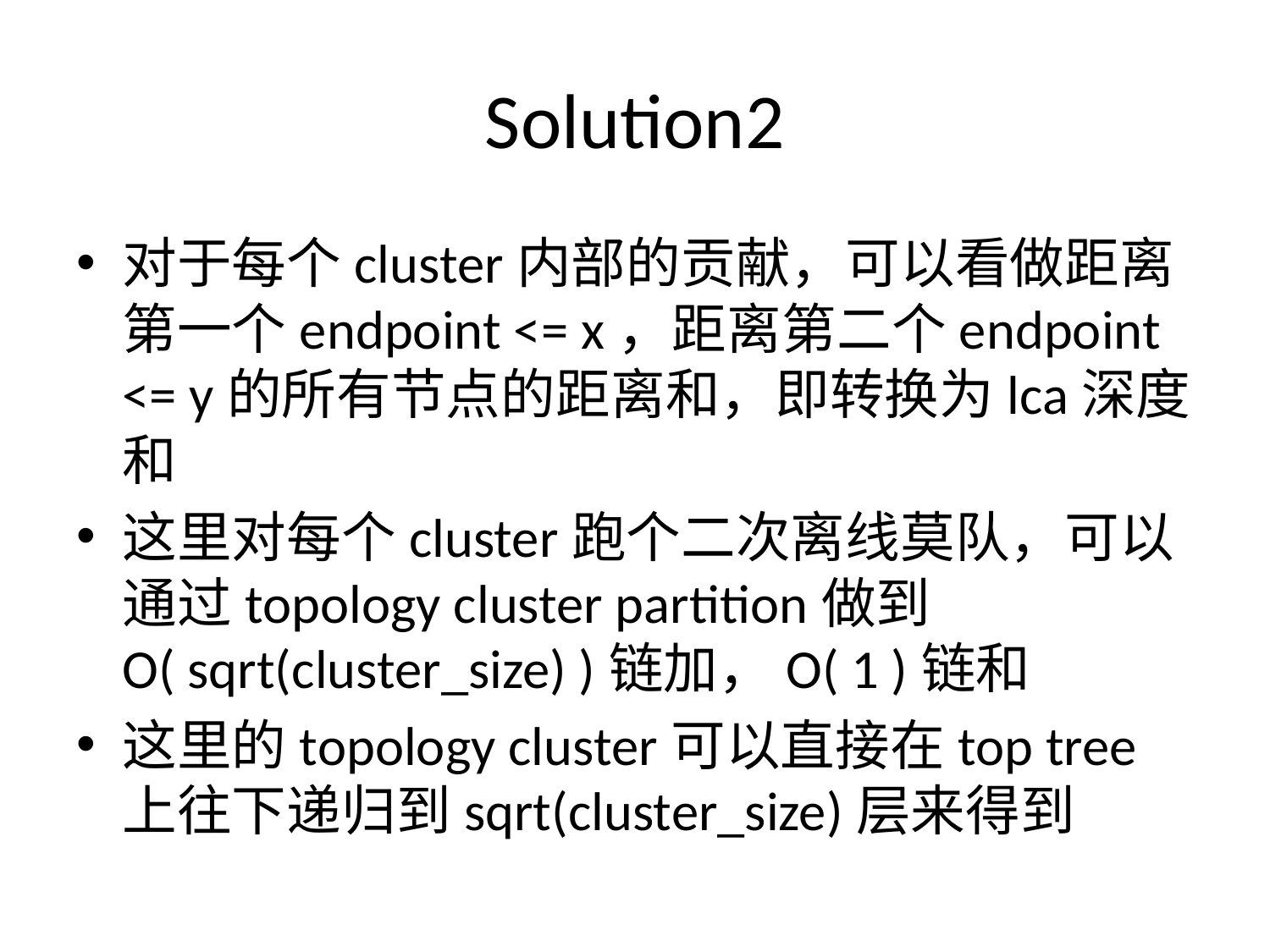

# Solution2
对于每个cluster内部的贡献，可以看做距离第一个endpoint <= x，距离第二个endpoint <= y的所有节点的距离和，即转换为lca深度和
这里对每个cluster跑个二次离线莫队，可以通过topology cluster partition做到O( sqrt(cluster_size) )链加，O( 1 )链和
这里的topology cluster可以直接在top tree上往下递归到sqrt(cluster_size)层来得到